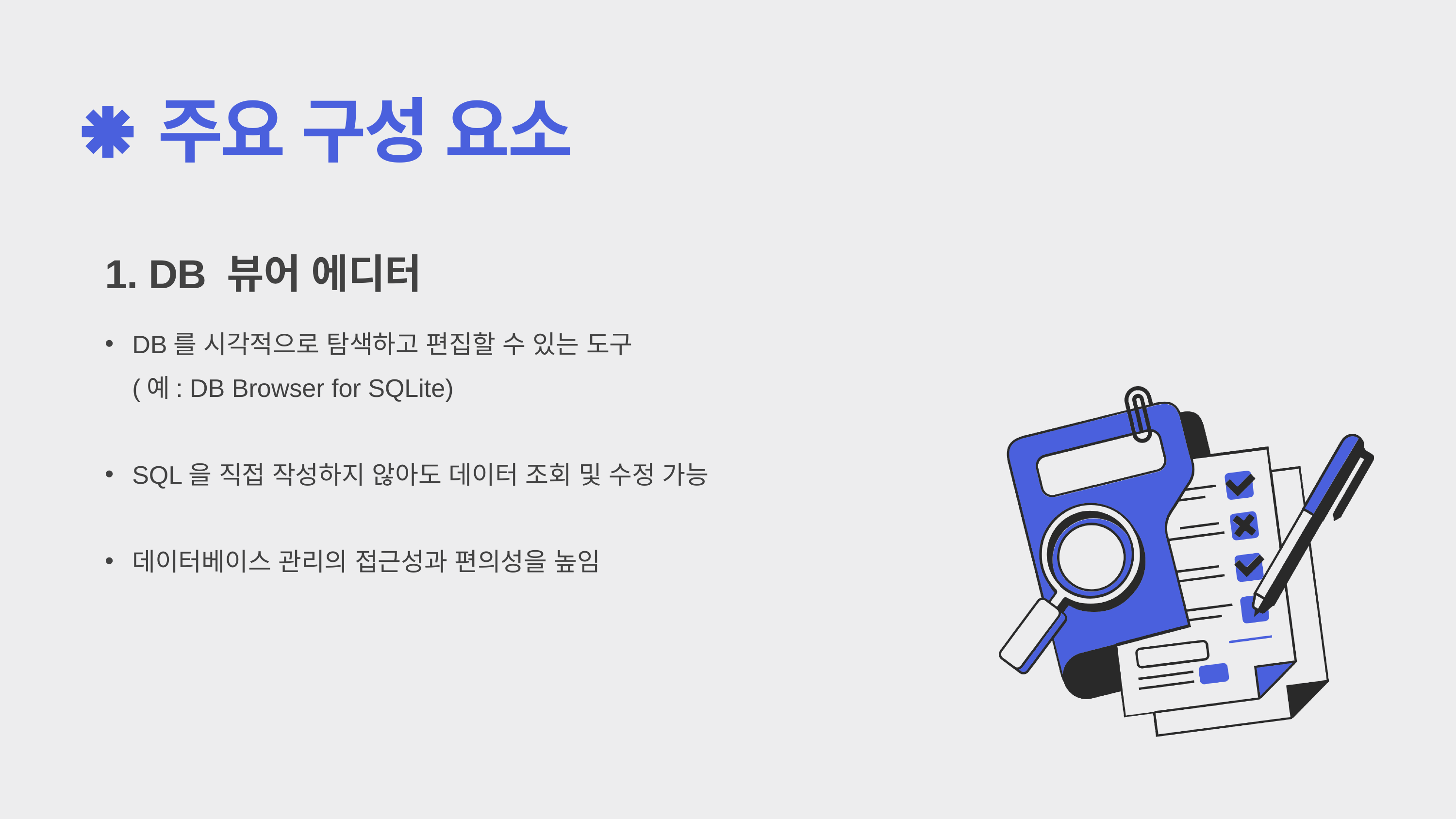

주요 구성 요소

1. DB 뷰어 에디터
DB를 시각적으로 탐색하고 편집할 수 있는 도구
(예: DB Browser for SQLite)

SQL을 직접 작성하지 않아도 데이터 조회 및 수정 가능

데이터베이스 관리의 접근성과 편의성을 높임